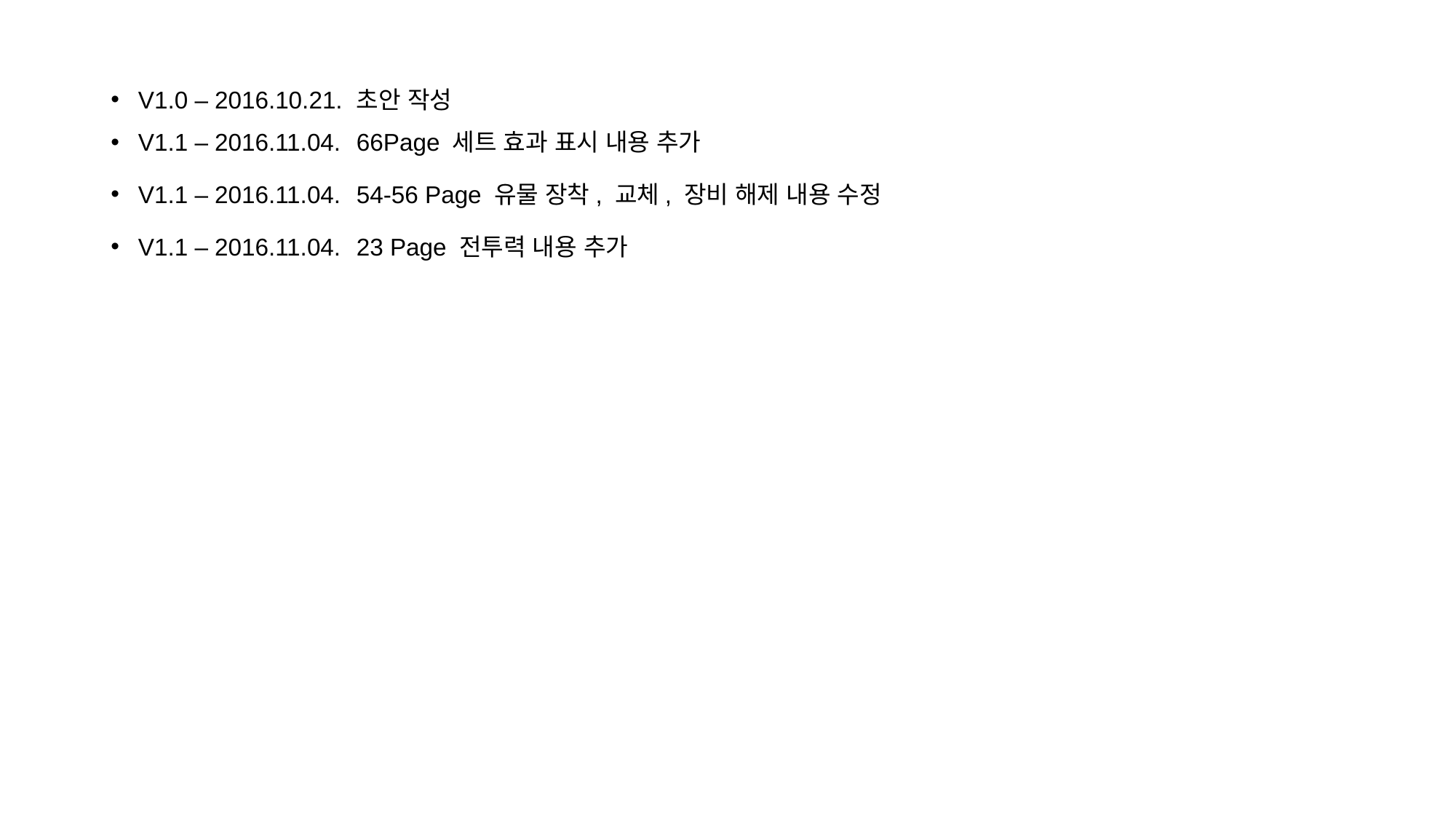

V1.0 – 2016.10.21. 	초안 작성

V1.1 – 2016.11.04.	66Page 세트 효과 표시 내용 추가

V1.1 – 2016.11.04.	54-56 Page 유물 장착, 교체, 장비 해제 내용 수정

V1.1 – 2016.11.04.	23 Page 전투력 내용 추가